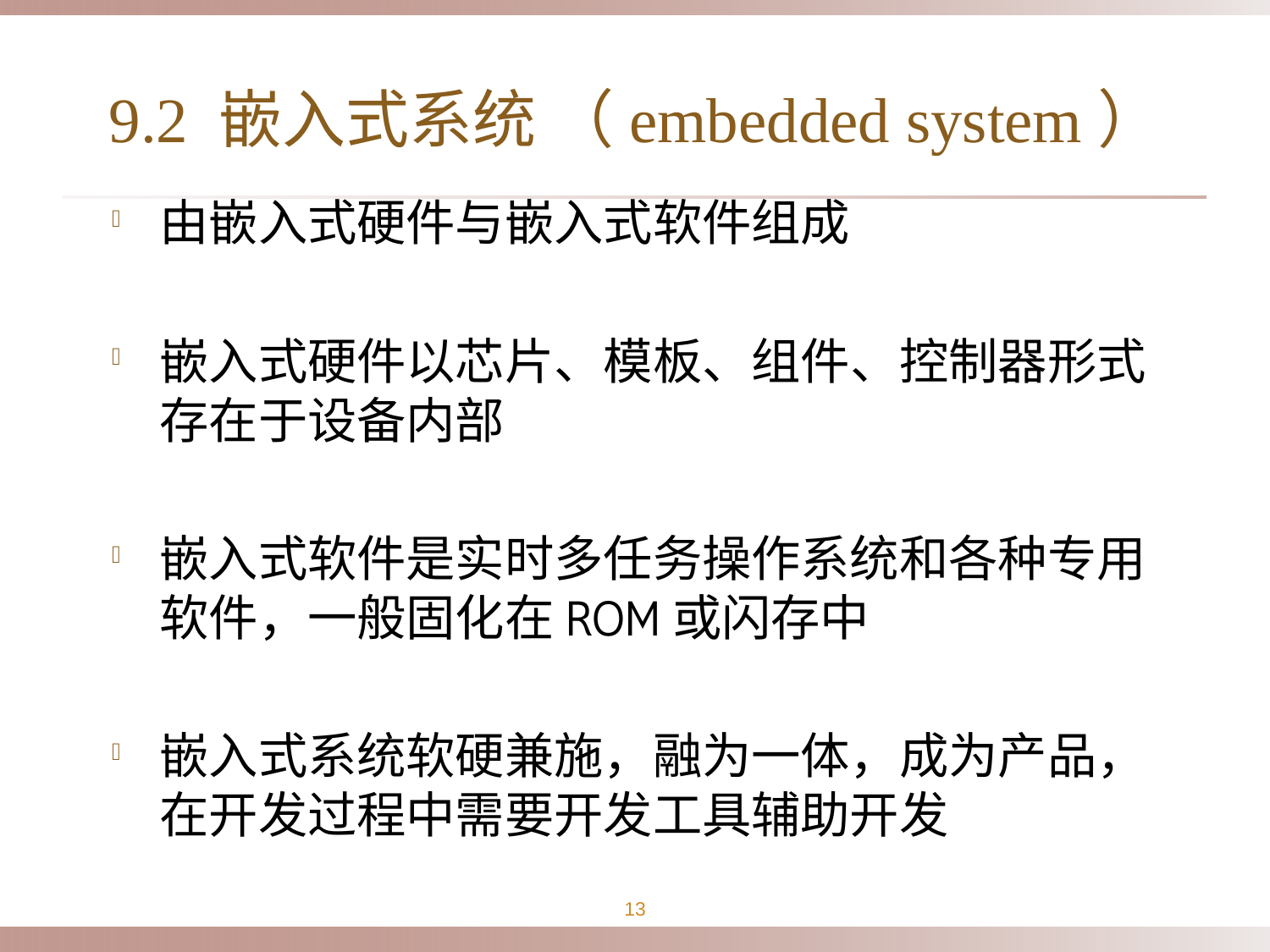

# 9.2 嵌入式系统 （embedded system）
由嵌入式硬件与嵌入式软件组成

嵌入式硬件以芯片、模板、组件、控制器形式存在于设备内部

嵌入式软件是实时多任务操作系统和各种专用软件，一般固化在ROM或闪存中

嵌入式系统软硬兼施，融为一体，成为产品，在开发过程中需要开发工具辅助开发
13